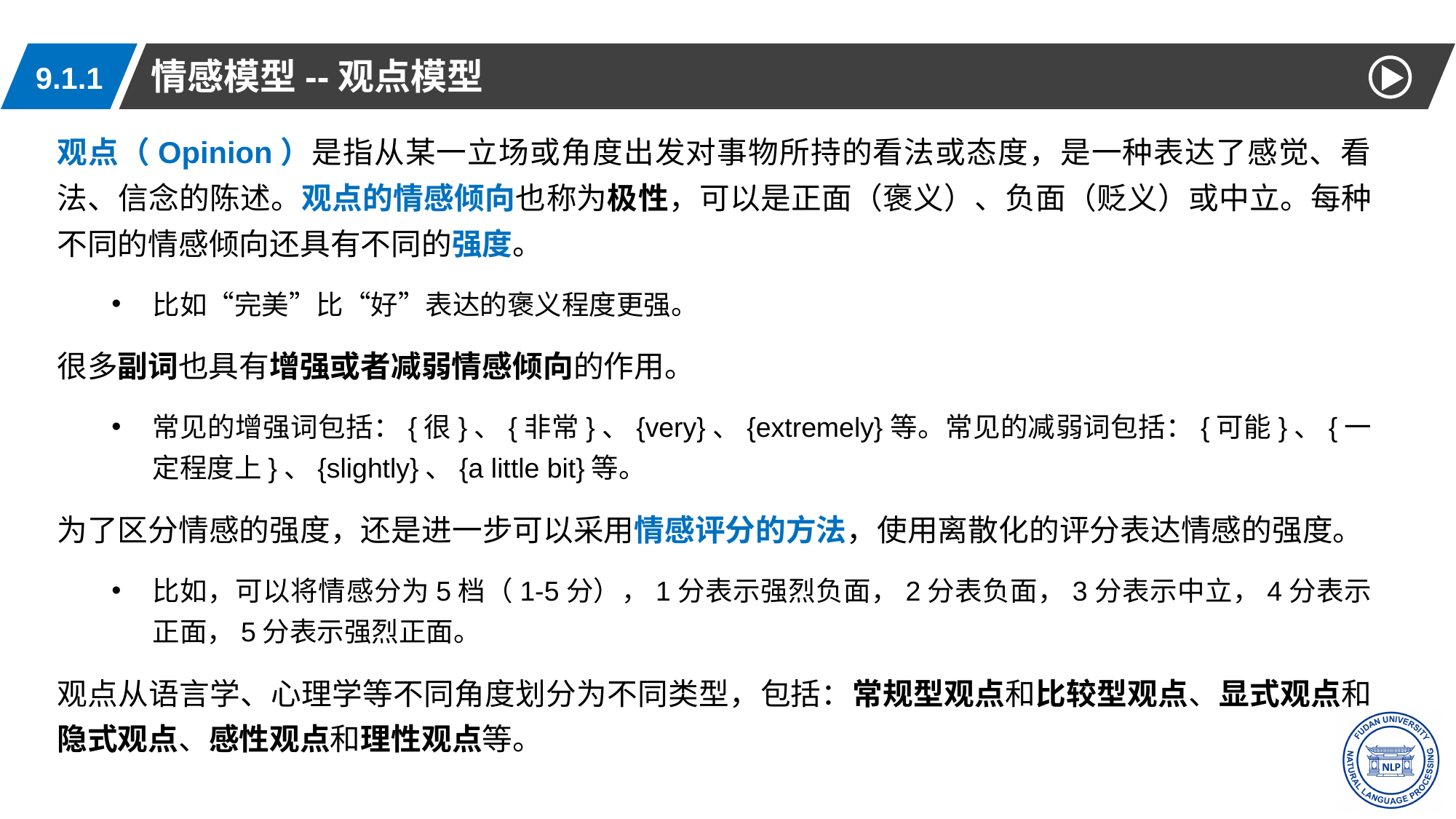

情感模型--观点模型
9.1.1

观点（Opinion）是指从某一立场或角度出发对事物所持的看法或态度，是一种表达了感觉、看法、信念的陈述。观点的情感倾向也称为极性，可以是正面（褒义）、负面（贬义）或中立。每种不同的情感倾向还具有不同的强度。
比如“完美”比“好”表达的褒义程度更强。
很多副词也具有增强或者减弱情感倾向的作用。
常见的增强词包括：{很}、{非常}、{very}、{extremely}等。常见的减弱词包括：{可能}、{一定程度上}、{slightly}、{a little bit}等。
为了区分情感的强度，还是进一步可以采用情感评分的方法，使用离散化的评分表达情感的强度。
比如，可以将情感分为5档（1-5分），1分表示强烈负面，2分表负面，3分表示中立，4分表示正面，5分表示强烈正面。
观点从语言学、心理学等不同角度划分为不同类型，包括：常规型观点和比较型观点、显式观点和隐式观点、感性观点和理性观点等。
7